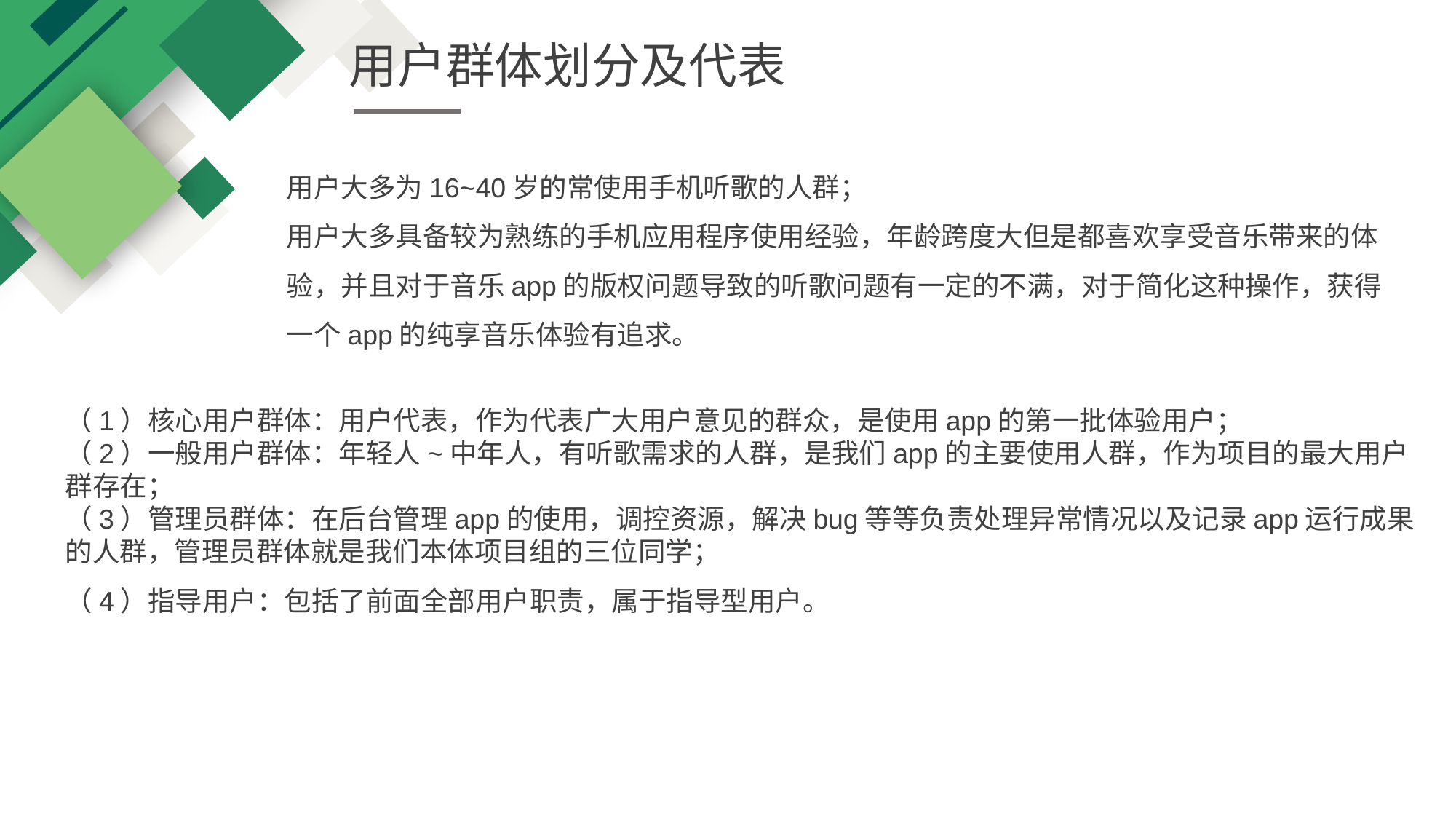

用户群体划分及代表
用户大多为16~40岁的常使用手机听歌的人群；
用户大多具备较为熟练的手机应用程序使用经验，年龄跨度大但是都喜欢享受音乐带来的体验，并且对于音乐app的版权问题导致的听歌问题有一定的不满，对于简化这种操作，获得一个app的纯享音乐体验有追求。
（1）核心用户群体：用户代表，作为代表广大用户意见的群众，是使用app的第一批体验用户；（2）一般用户群体：年轻人~中年人，有听歌需求的人群，是我们app的主要使用人群，作为项目的最大用户群存在；（3）管理员群体：在后台管理app的使用，调控资源，解决bug等等负责处理异常情况以及记录app运行成果的人群，管理员群体就是我们本体项目组的三位同学；（4）指导用户：包括了前面全部用户职责，属于指导型用户。